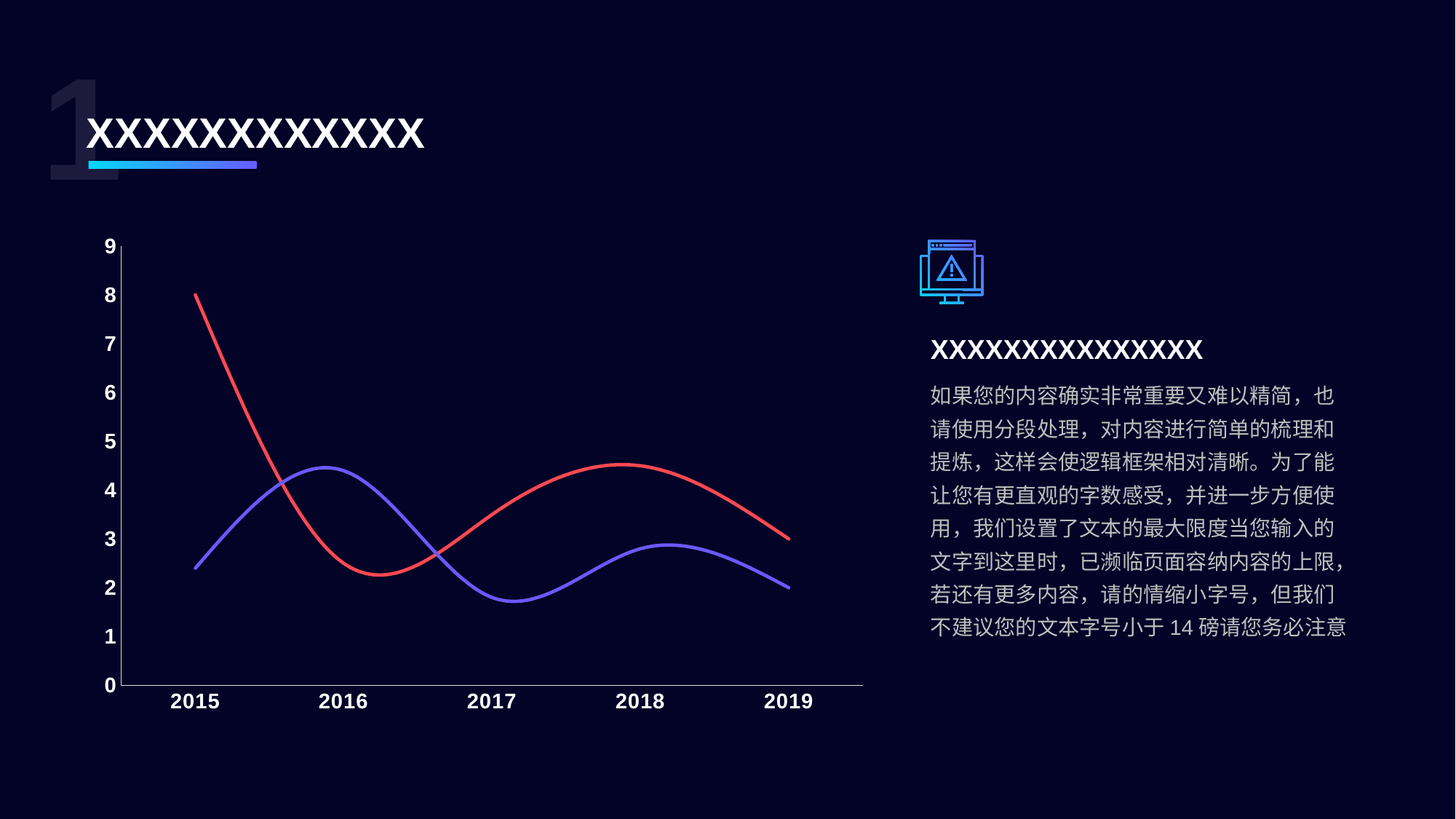

1
XXXXXXXXXXXX

### Chart

| Category | Series 1 | Series 2 |
|---|---|---|
| 2015 | 8.0 | 2.4 |
| 2016 | 2.5 | 4.4 |
| 2017 | 3.5 | 1.8 |
| 2018 | 4.5 | 2.8 |
| 2019 | 3.0 | 2.0 |
XXXXXXXXXXXXXXX
如果您的内容确实非常重要又难以精简，也请使用分段处理，对内容进行简单的梳理和提炼，这样会使逻辑框架相对清晰。为了能让您有更直观的字数感受，并进一步方便使用，我们设置了文本的最大限度当您输入的文字到这里时，已濒临页面容纳内容的上限，若还有更多内容，请的情缩小字号，但我们不建议您的文本字号小于14磅请您务必注意